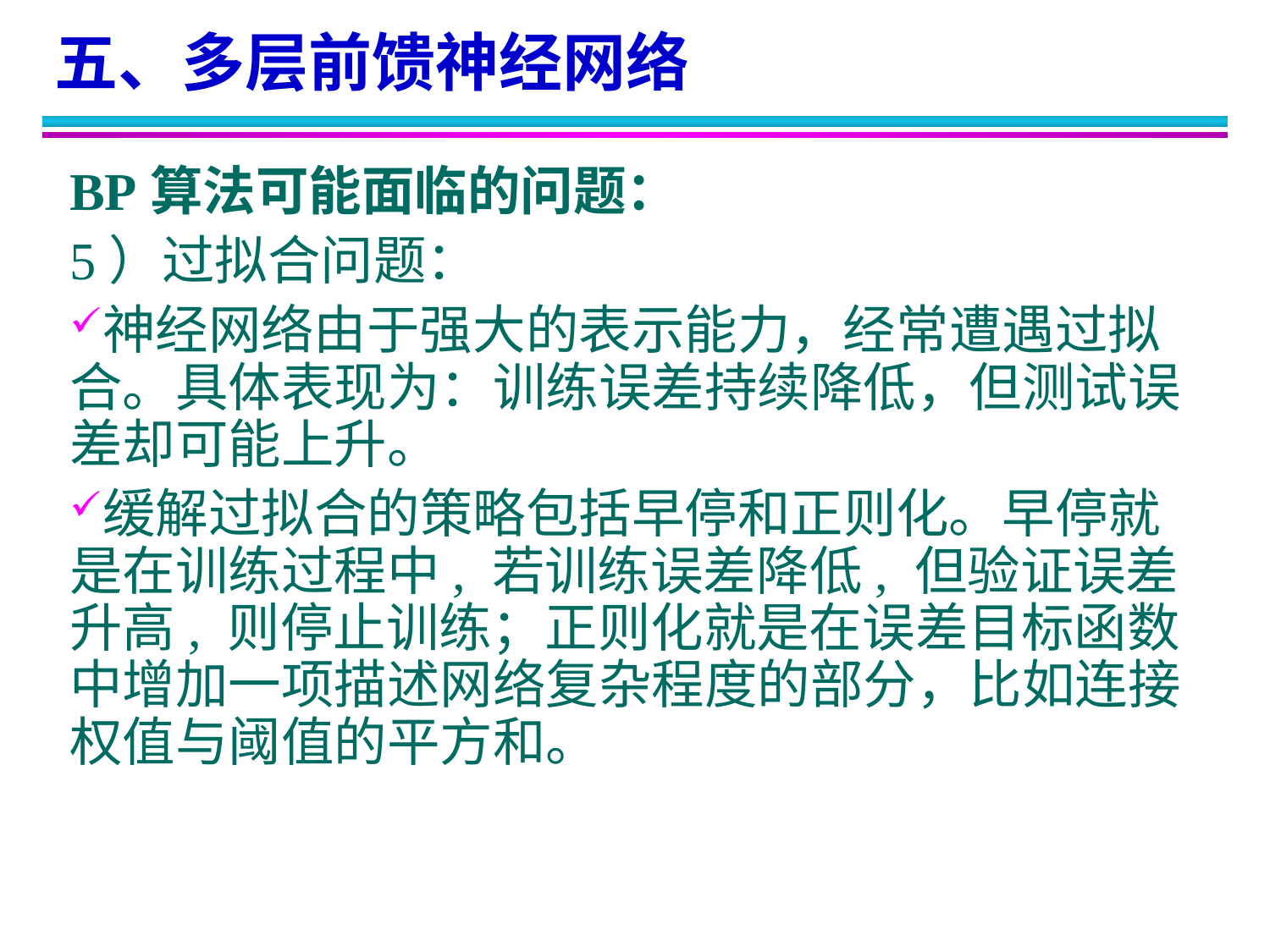

五、多层前馈神经网络
BP算法可能面临的问题：
5）过拟合问题：
神经网络由于强大的表示能力，经常遭遇过拟合。具体表现为：训练误差持续降低，但测试误差却可能上升。
缓解过拟合的策略包括早停和正则化。早停就是在训练过程中, 若训练误差降低, 但验证误差升高, 则停止训练；正则化就是在误差目标函数中增加一项描述网络复杂程度的部分，比如连接权值与阈值的平方和。